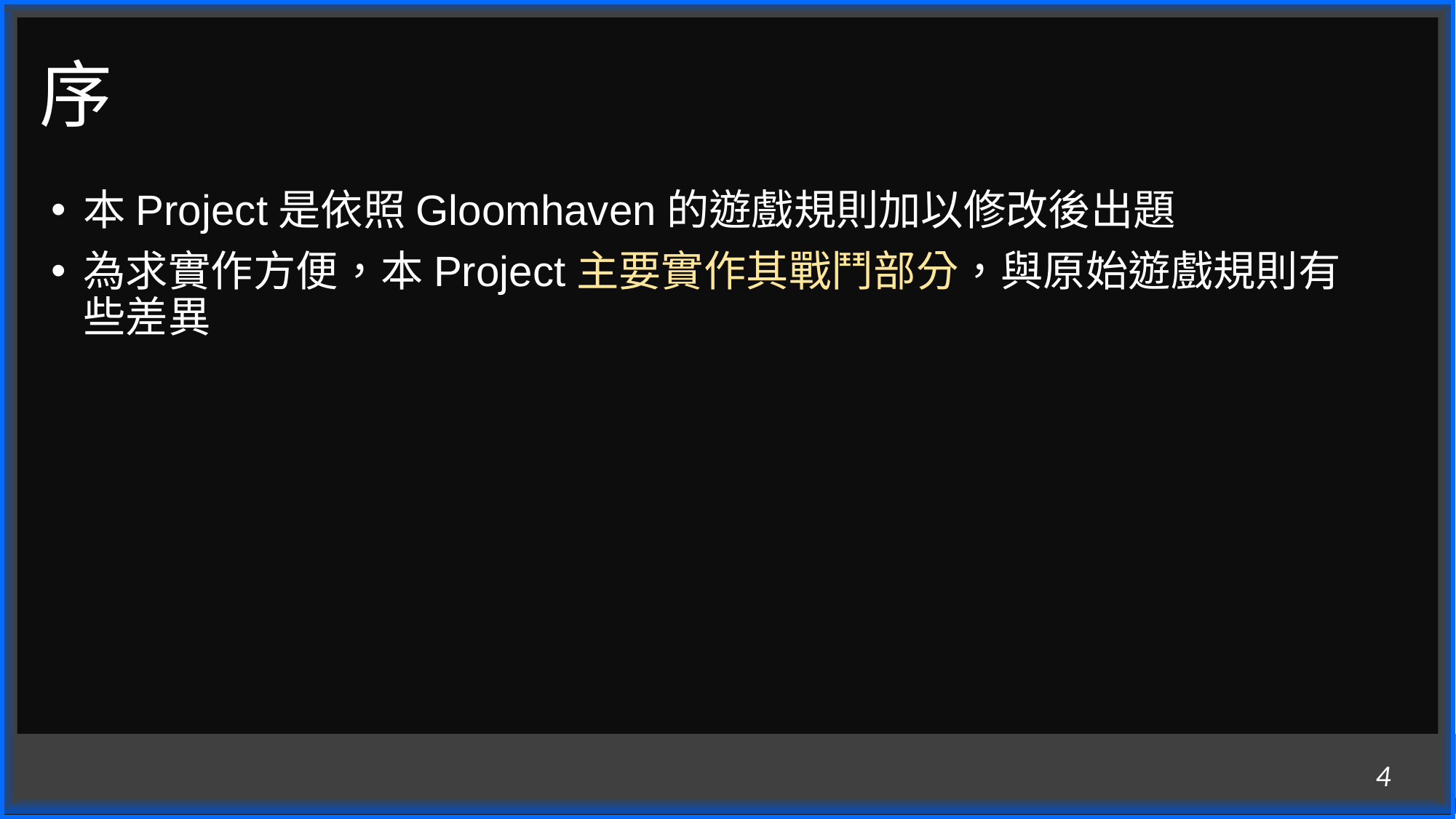

# 序
本Project是依照Gloomhaven的遊戲規則加以修改後出題
為求實作方便，本Project主要實作其戰鬥部分，與原始遊戲規則有些差異